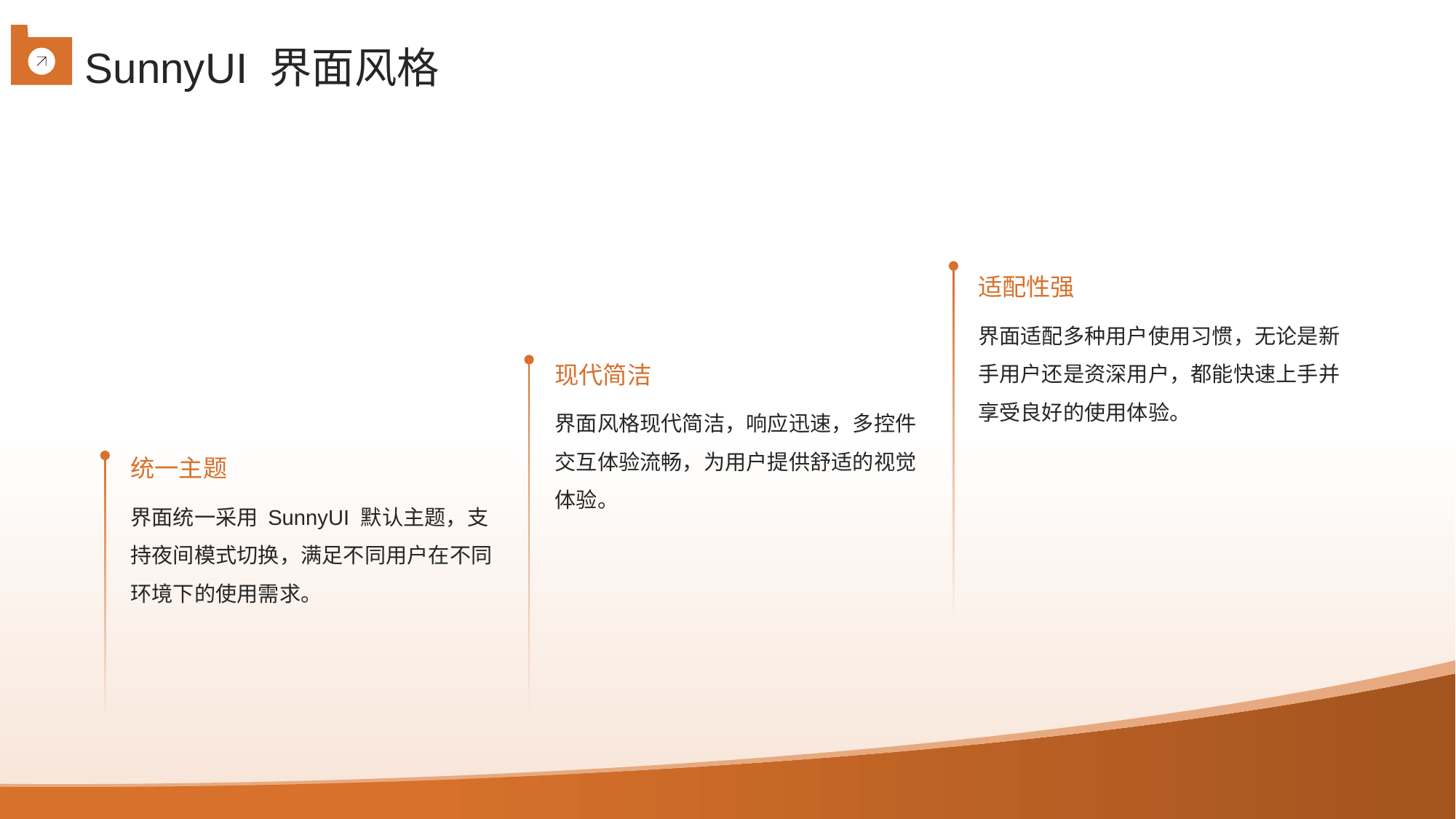

SunnyUI 界面风格

适配性强

现代简洁
界面适配多种用户使用习惯，无论是新手用户还是资深用户，都能快速上手并享受良好的使用体验。

界面风格现代简洁，响应迅速，多控件交互体验流畅，为用户提供舒适的视觉体验。
统一主题

界面统一采用 SunnyUI 默认主题，支持夜间模式切换，满足不同用户在不同环境下的使用需求。